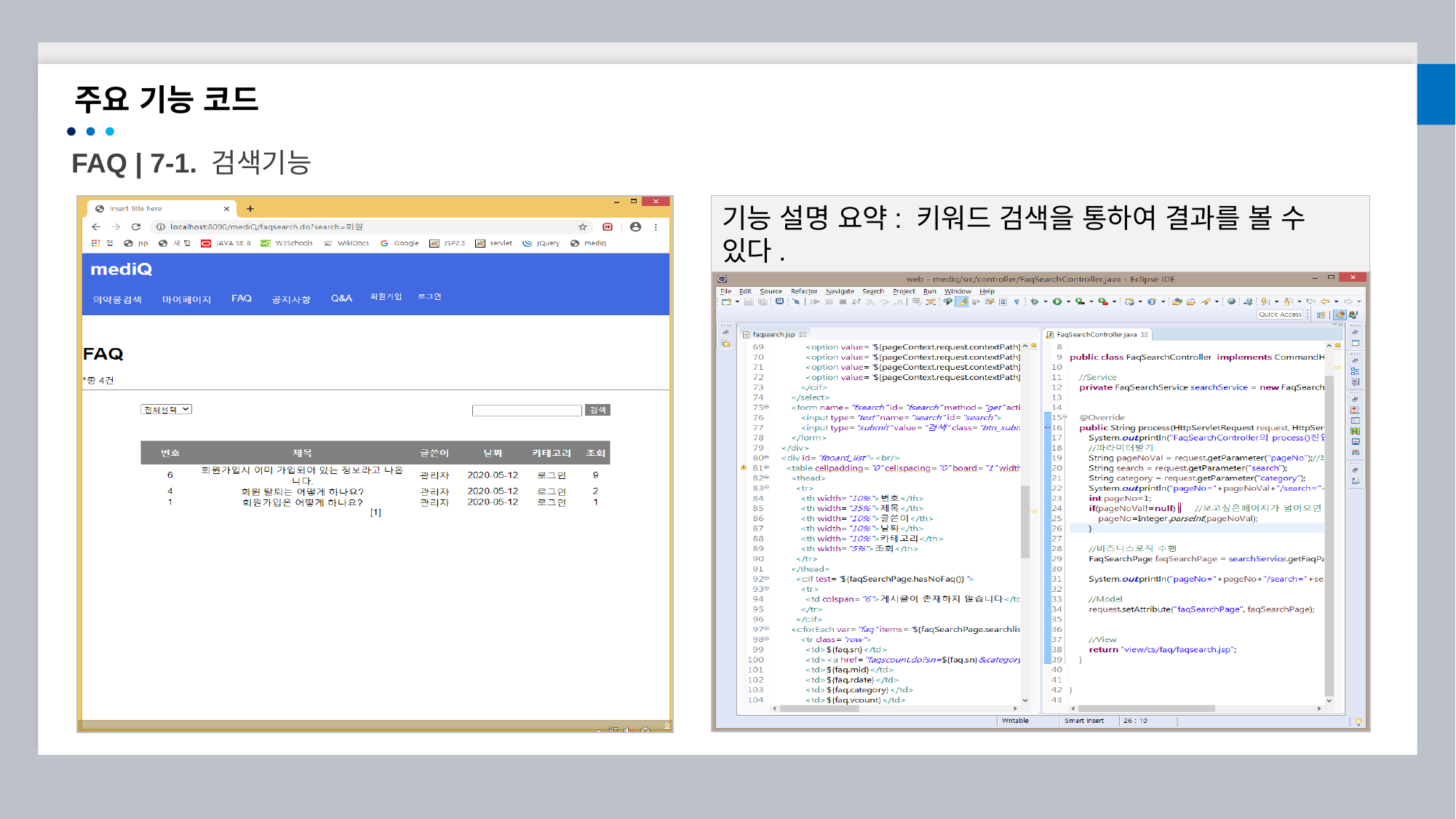

주요 기능 코드

FAQ | 7-1. 검색기능
기능 설명 요약: 키워드 검색을 통하여 결과를 볼 수 있다.